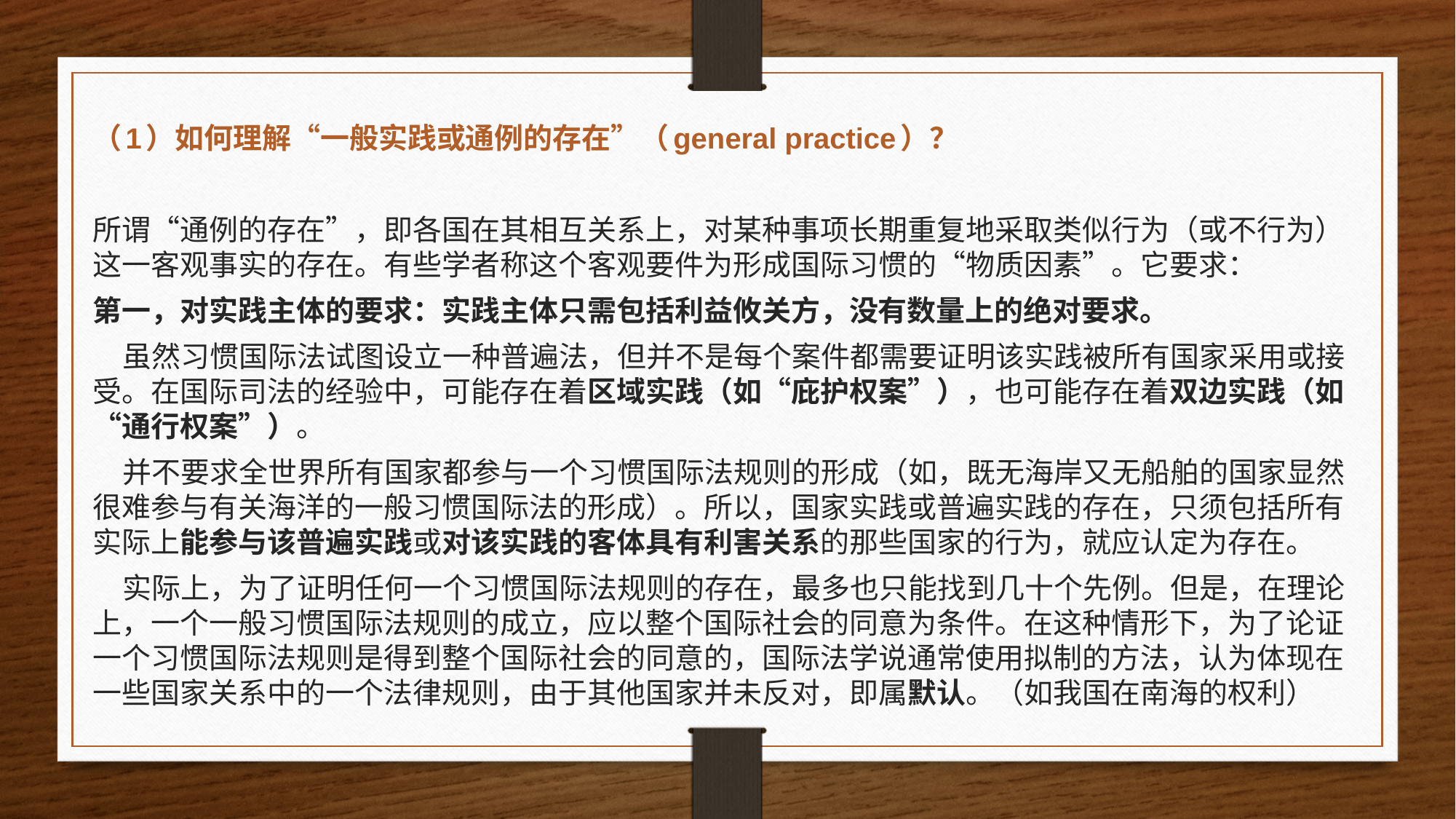

（1）如何理解“一般实践或通例的存在”（general practice）？

所谓“通例的存在”，即各国在其相互关系上，对某种事项长期重复地采取类似行为（或不行为）这一客观事实的存在。有些学者称这个客观要件为形成国际习惯的“物质因素”。它要求：
第一，对实践主体的要求：实践主体只需包括利益攸关方，没有数量上的绝对要求。
    虽然习惯国际法试图设立一种普遍法，但并不是每个案件都需要证明该实践被所有国家采用或接受。在国际司法的经验中，可能存在着区域实践（如“庇护权案”），也可能存在着双边实践（如“通行权案”）。
    并不要求全世界所有国家都参与一个习惯国际法规则的形成（如，既无海岸又无船舶的国家显然很难参与有关海洋的一般习惯国际法的形成）。所以，国家实践或普遍实践的存在，只须包括所有实际上能参与该普遍实践或对该实践的客体具有利害关系的那些国家的行为，就应认定为存在。
    实际上，为了证明任何一个习惯国际法规则的存在，最多也只能找到几十个先例。但是，在理论上，一个一般习惯国际法规则的成立，应以整个国际社会的同意为条件。在这种情形下，为了论证一个习惯国际法规则是得到整个国际社会的同意的，国际法学说通常使用拟制的方法，认为体现在一些国家关系中的一个法律规则，由于其他国家并未反对，即属默认。（如我国在南海的权利）